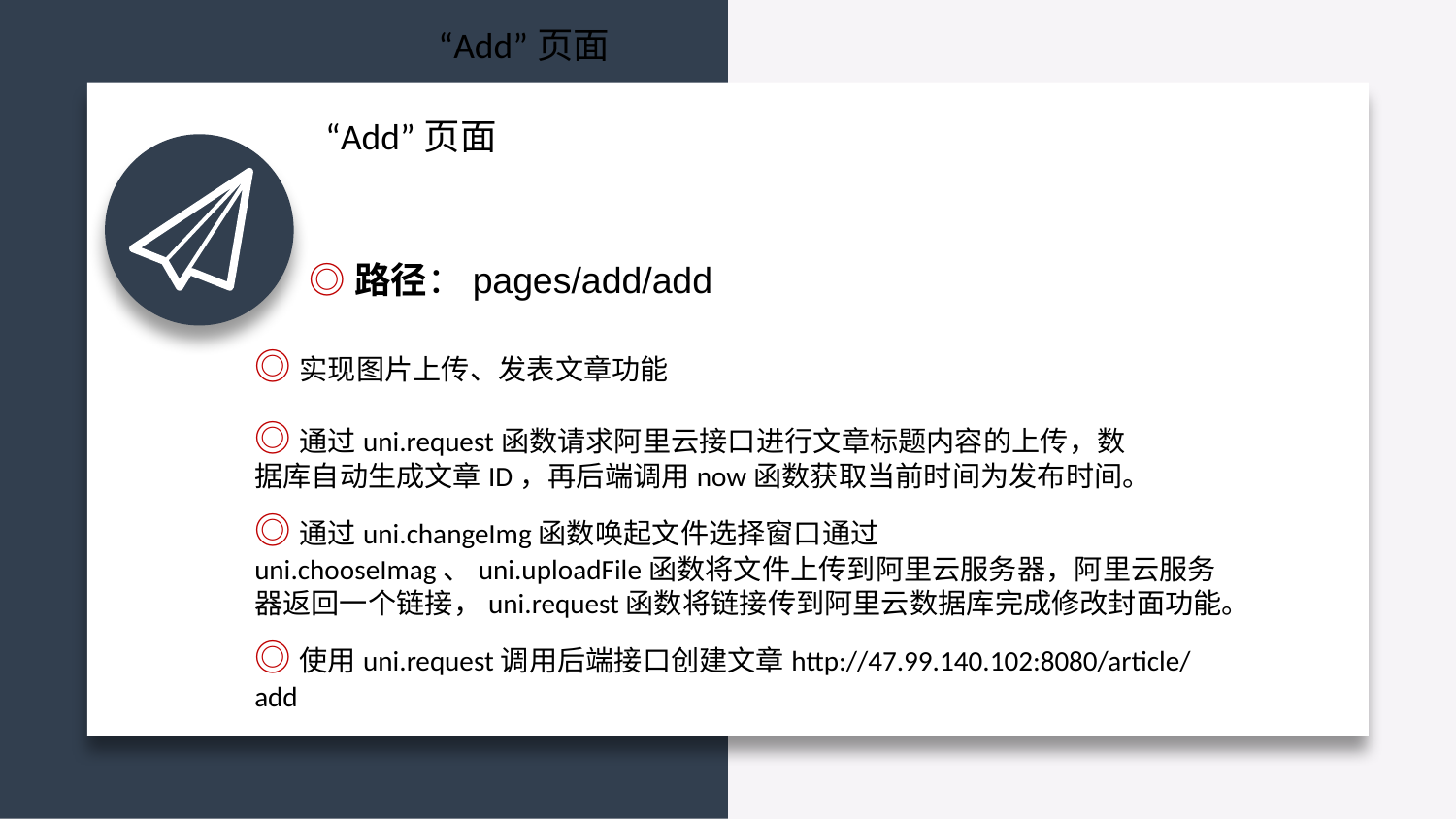

“Add”页面

“Add”页面

◎路径：pages/add/add

◎实现图片上传、发表文章功能
◎通过uni.request函数请求阿里云接口进行文章标题内容的上传，数据库自动生成文章ID，再后端调用now函数获取当前时间为发布时间。

◎通过uni.changeImg函数唤起文件选择窗口通过uni.chooseImag、uni.uploadFile函数将文件上传到阿里云服务器，阿里云服务器返回一个链接，uni.request函数将链接传到阿里云数据库完成修改封面功能。
◎使用uni.request调用后端接口创建文章http://47.99.140.102:8080/article/add